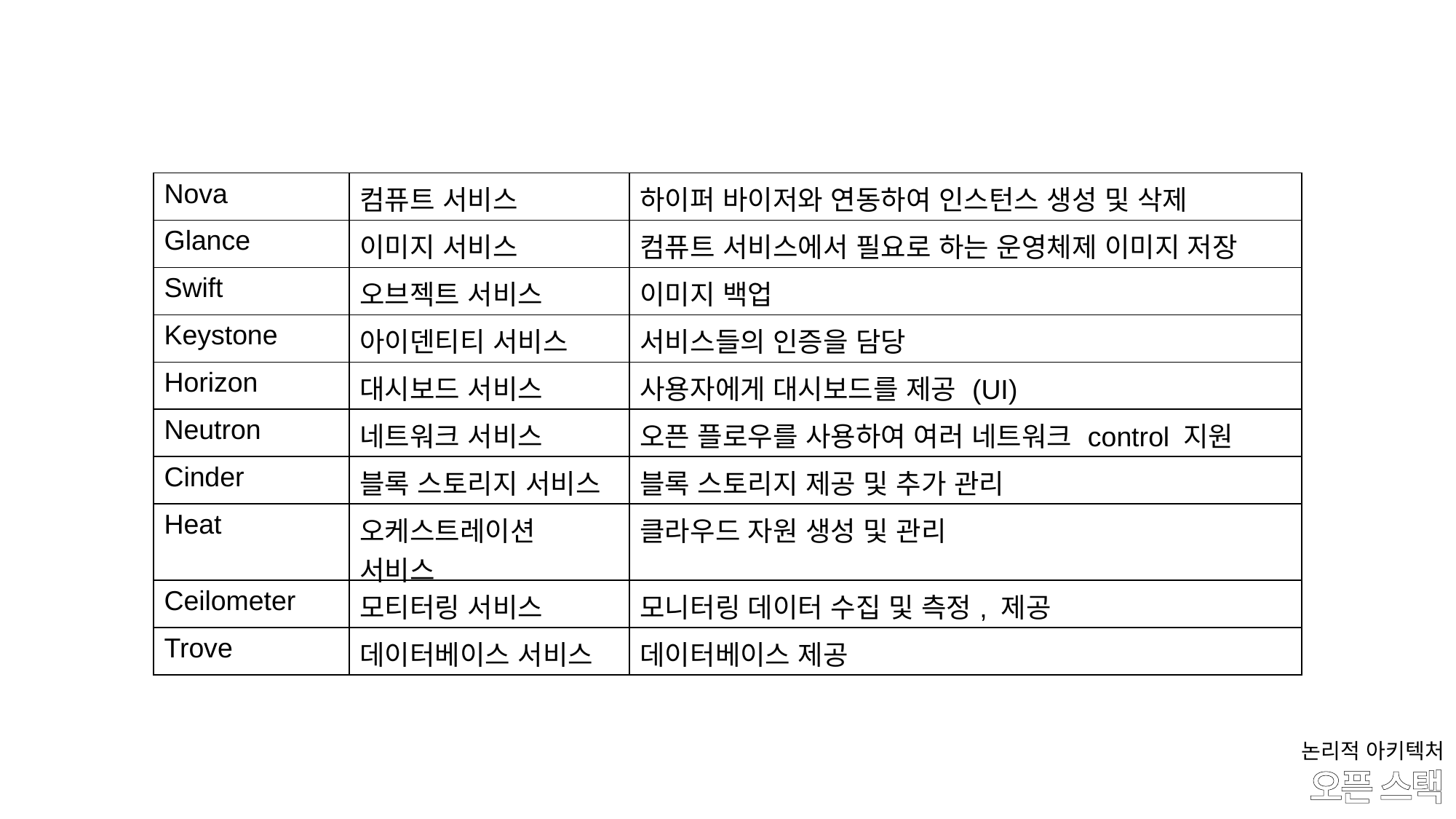

| Nova | 컴퓨트 서비스 | 하이퍼 바이저와 연동하여 인스턴스 생성 및 삭제 |
| --- | --- | --- |
| Glance | 이미지 서비스 | 컴퓨트 서비스에서 필요로 하는 운영체제 이미지 저장 |
| Swift | 오브젝트 서비스 | 이미지 백업 |
| Keystone | 아이덴티티 서비스 | 서비스들의 인증을 담당 |
| Horizon | 대시보드 서비스 | 사용자에게 대시보드를 제공 (UI) |
| Neutron | 네트워크 서비스 | 오픈 플로우를 사용하여 여러 네트워크 control 지원 |
| Cinder | 블록 스토리지 서비스 | 블록 스토리지 제공 및 추가 관리 |
| Heat | 오케스트레이션 서비스 | 클라우드 자원 생성 및 관리 |
| Ceilometer | 모티터링 서비스 | 모니터링 데이터 수집 및 측정, 제공 |
| Trove | 데이터베이스 서비스 | 데이터베이스 제공 |
논리적 아키텍처
# 오픈 스택